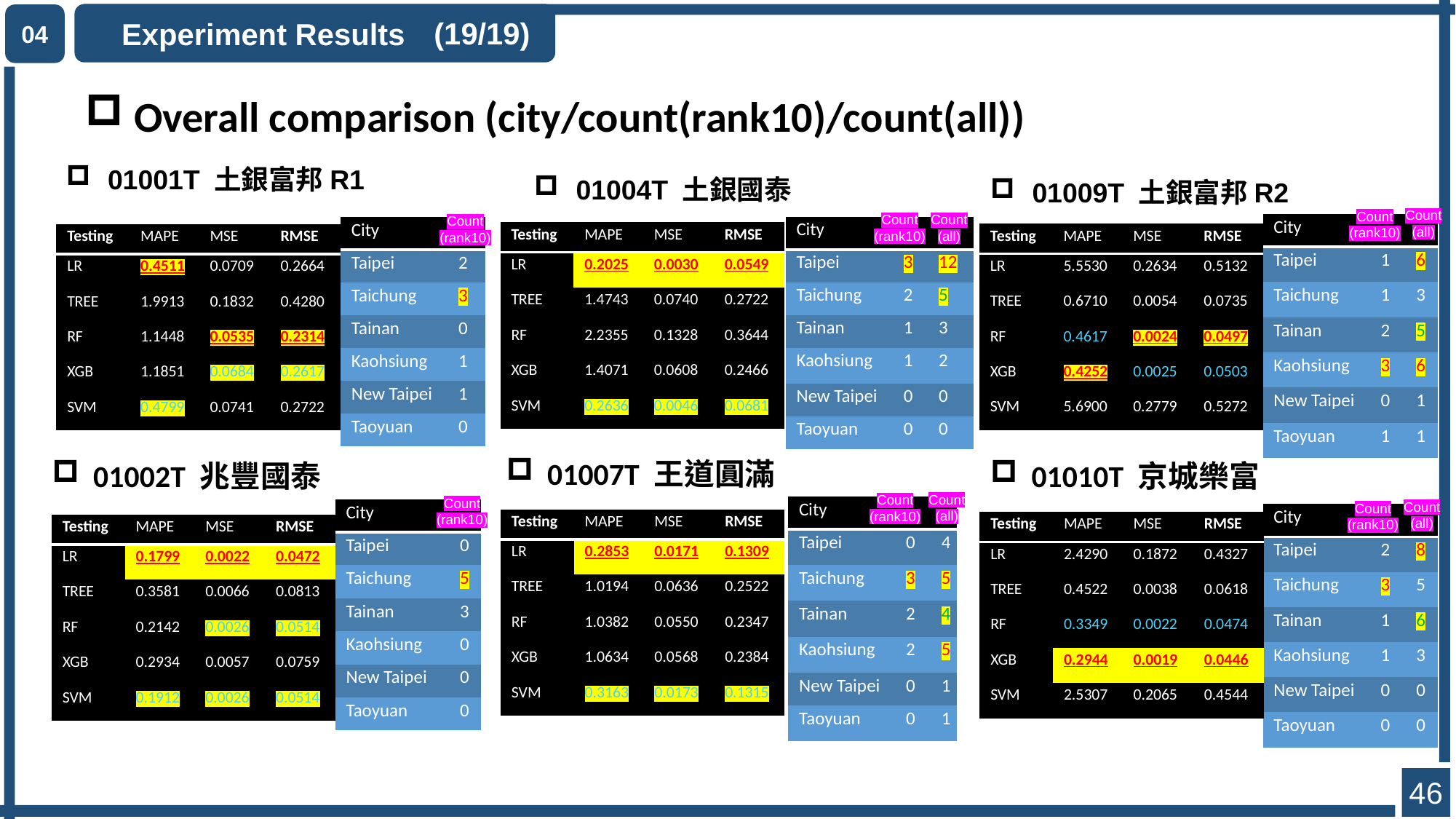

Experiment Results

04
(19/19)
 Overall comparison (city/count(rank10)/count(all))

 01001T 土銀富邦R1
 01004T 土銀國泰
 01009T 土銀富邦R2
Count
(all)
Count
(rank10)
Count
(rank10)
Count
(all)
Count
(rank10)
| City |  |  |
| --- | --- | --- |
| Taipei | 1 | 6 |
| Taichung | 1 | 3 |
| Tainan | 2 | 5 |
| Kaohsiung | 3 | 6 |
| New Taipei | 0 | 1 |
| Taoyuan | 1 | 1 |
| City |  |  |
| --- | --- | --- |
| Taipei | 3 | 12 |
| Taichung | 2 | 5 |
| Tainan | 1 | 3 |
| Kaohsiung | 1 | 2 |
| New Taipei | 0 | 0 |
| Taoyuan | 0 | 0 |
| City |  |
| --- | --- |
| Taipei | 2 |
| Taichung | 3 |
| Tainan | 0 |
| Kaohsiung | 1 |
| New Taipei | 1 |
| Taoyuan | 0 |
| Testing | MAPE | MSE | RMSE |
| --- | --- | --- | --- |
| LR | 0.2025 | 0.0030 | 0.0549 |
| TREE | 1.4743 | 0.0740 | 0.2722 |
| RF | 2.2355 | 0.1328 | 0.3644 |
| XGB | 1.4071 | 0.0608 | 0.2466 |
| SVM | 0.2636 | 0.0046 | 0.0681 |
| Testing | MAPE | MSE | RMSE |
| --- | --- | --- | --- |
| LR | 5.5530 | 0.2634 | 0.5132 |
| TREE | 0.6710 | 0.0054 | 0.0735 |
| RF | 0.4617 | 0.0024 | 0.0497 |
| XGB | 0.4252 | 0.0025 | 0.0503 |
| SVM | 5.6900 | 0.2779 | 0.5272 |
| Testing | MAPE | MSE | RMSE |
| --- | --- | --- | --- |
| LR | 0.4511 | 0.0709 | 0.2664 |
| TREE | 1.9913 | 0.1832 | 0.4280 |
| RF | 1.1448 | 0.0535 | 0.2314 |
| XGB | 1.1851 | 0.0684 | 0.2617 |
| SVM | 0.4799 | 0.0741 | 0.2722 |

 01007T 王道圓滿
 01002T 兆豐國泰
 01010T 京城樂富
Count
(all)
Count
(rank10)
Count
(rank10)
Count
(all)
Count
(rank10)
| City |  |  |
| --- | --- | --- |
| Taipei | 0 | 4 |
| Taichung | 3 | 5 |
| Tainan | 2 | 4 |
| Kaohsiung | 2 | 5 |
| New Taipei | 0 | 1 |
| Taoyuan | 0 | 1 |
| City |  |
| --- | --- |
| Taipei | 0 |
| Taichung | 5 |
| Tainan | 3 |
| Kaohsiung | 0 |
| New Taipei | 0 |
| Taoyuan | 0 |
| City |  |  |
| --- | --- | --- |
| Taipei | 2 | 8 |
| Taichung | 3 | 5 |
| Tainan | 1 | 6 |
| Kaohsiung | 1 | 3 |
| New Taipei | 0 | 0 |
| Taoyuan | 0 | 0 |
| Testing | MAPE | MSE | RMSE |
| --- | --- | --- | --- |
| LR | 0.2853 | 0.0171 | 0.1309 |
| TREE | 1.0194 | 0.0636 | 0.2522 |
| RF | 1.0382 | 0.0550 | 0.2347 |
| XGB | 1.0634 | 0.0568 | 0.2384 |
| SVM | 0.3163 | 0.0173 | 0.1315 |
| Testing | MAPE | MSE | RMSE |
| --- | --- | --- | --- |
| LR | 2.4290 | 0.1872 | 0.4327 |
| TREE | 0.4522 | 0.0038 | 0.0618 |
| RF | 0.3349 | 0.0022 | 0.0474 |
| XGB | 0.2944 | 0.0019 | 0.0446 |
| SVM | 2.5307 | 0.2065 | 0.4544 |
| Testing | MAPE | MSE | RMSE |
| --- | --- | --- | --- |
| LR | 0.1799 | 0.0022 | 0.0472 |
| TREE | 0.3581 | 0.0066 | 0.0813 |
| RF | 0.2142 | 0.0026 | 0.0514 |
| XGB | 0.2934 | 0.0057 | 0.0759 |
| SVM | 0.1912 | 0.0026 | 0.0514 |

46